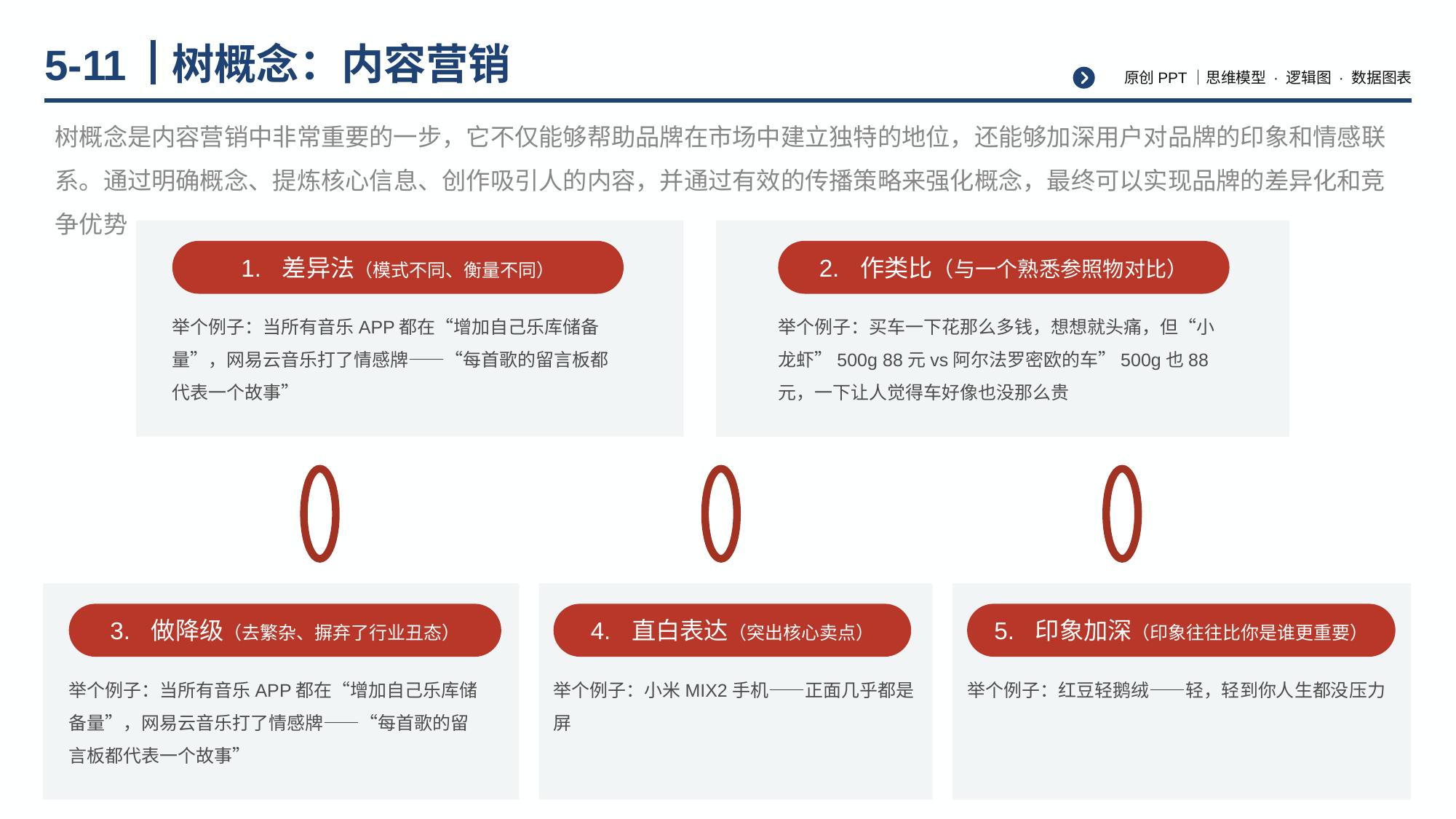

# 树概念：内容营销
5-11

树概念是内容营销中非常重要的一步，它不仅能够帮助品牌在市场中建立独特的地位，还能够加深用户对品牌的印象和情感联系。通过明确概念、提炼核心信息、创作吸引人的内容，并通过有效的传播策略来强化概念，最终可以实现品牌的差异化和竞争优势

差异法（模式不同、衡量不同）
作类比（与一个熟悉参照物对比）
举个例子：当所有音乐APP都在“增加自己乐库储备量”，网易云音乐打了情感牌——“每首歌的留言板都代表一个故事”
举个例子：买车一下花那么多钱，想想就头痛，但“小龙虾”500g 88元vs阿尔法罗密欧的车”500g也88元，一下让人觉得车好像也没那么贵

做降级（去繁杂、摒弃了行业丑态）
直白表达（突出核心卖点）
印象加深（印象往往比你是谁更重要）
举个例子：当所有音乐APP都在“增加自己乐库储备量”，网易云音乐打了情感牌——“每首歌的留言板都代表一个故事”
举个例子：小米MIX2手机——正面几乎都是屏
举个例子：红豆轻鹅绒——轻，轻到你人生都没压力